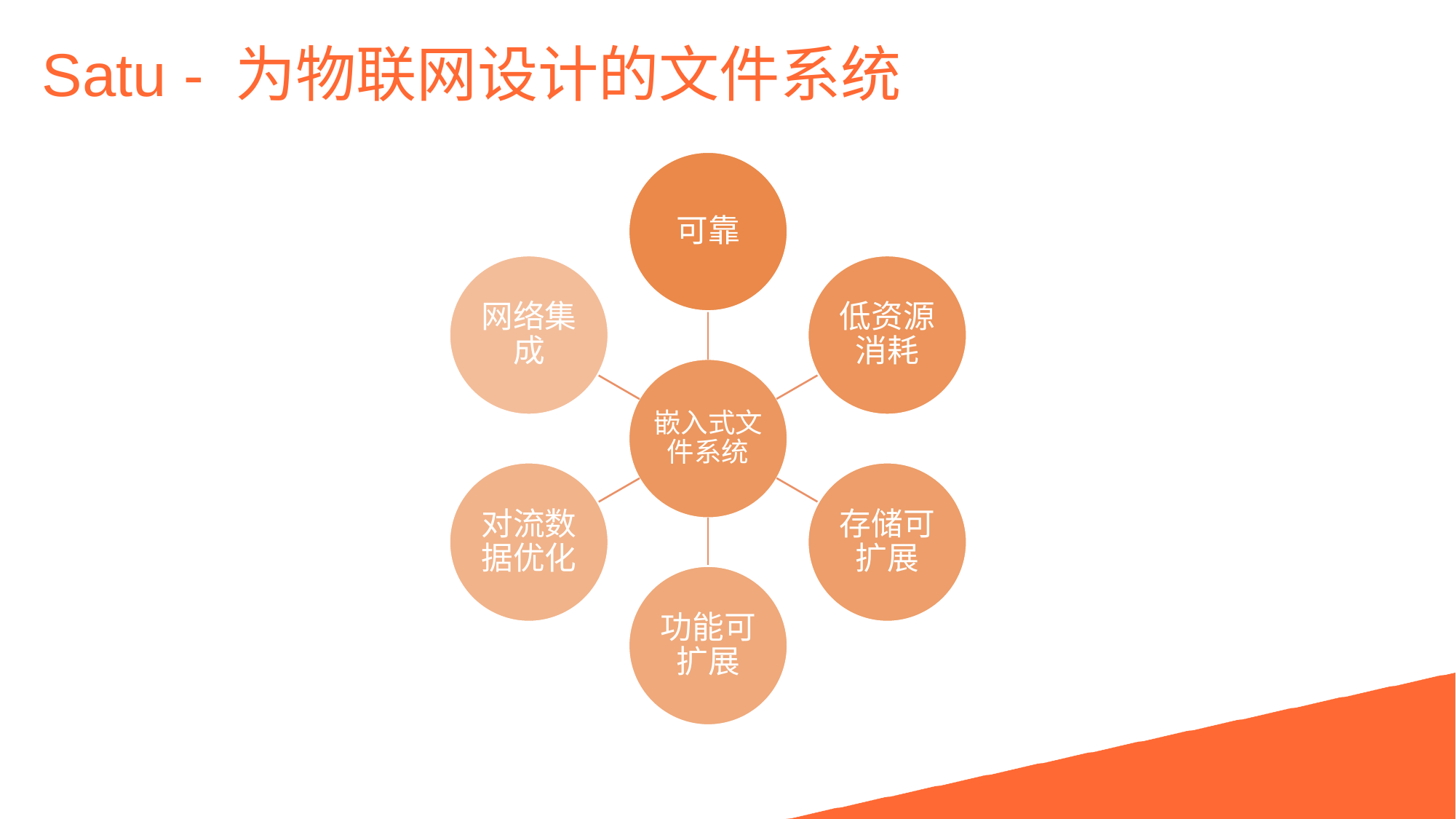

Satu - 为物联网设计的文件系统
嵌入式文件系统

可靠

低资源消耗

存储可扩展

功能可扩展

对流数据优化

网络集成